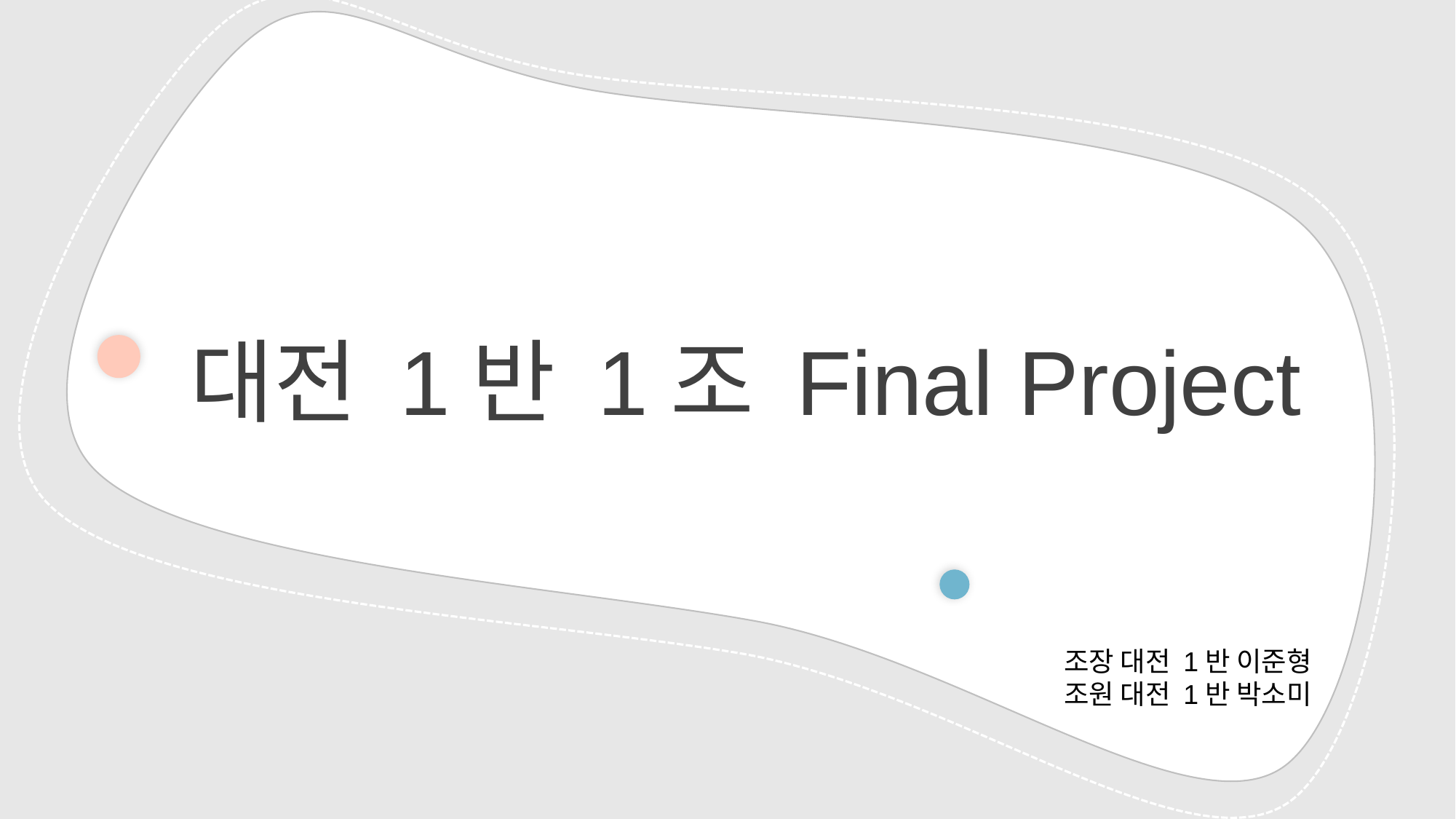

대전 1반 1조 Final Project

조장 대전 1반 이준형
조원 대전 1반 박소미